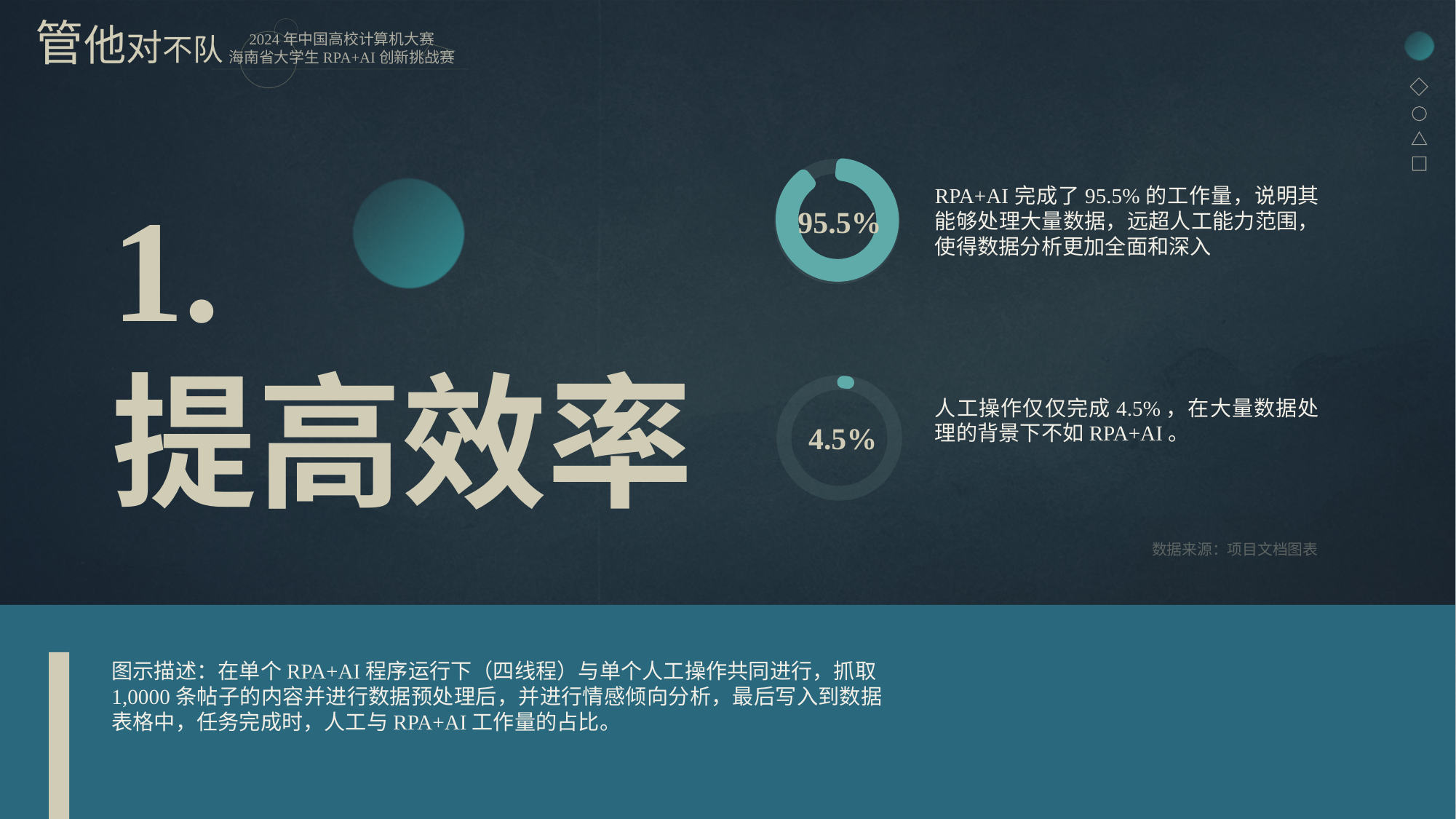

1.
提高效率

RPA+AI完成了95.5%的工作量，说明其能够处理大量数据，远超人工能力范围，使得数据分析更加全面和深入
95.5%

人工操作仅仅完成4.5%，在大量数据处理的背景下不如RPA+AI。
4.5%
数据来源：项目文档图表

图示描述：在单个RPA+AI程序运行下（四线程）与单个人工操作共同进行，抓取
1,0000条帖子的内容并进行数据预处理后，并进行情感倾向分析，最后写入到数据表格中，任务完成时，人工与RPA+AI工作量的占比。